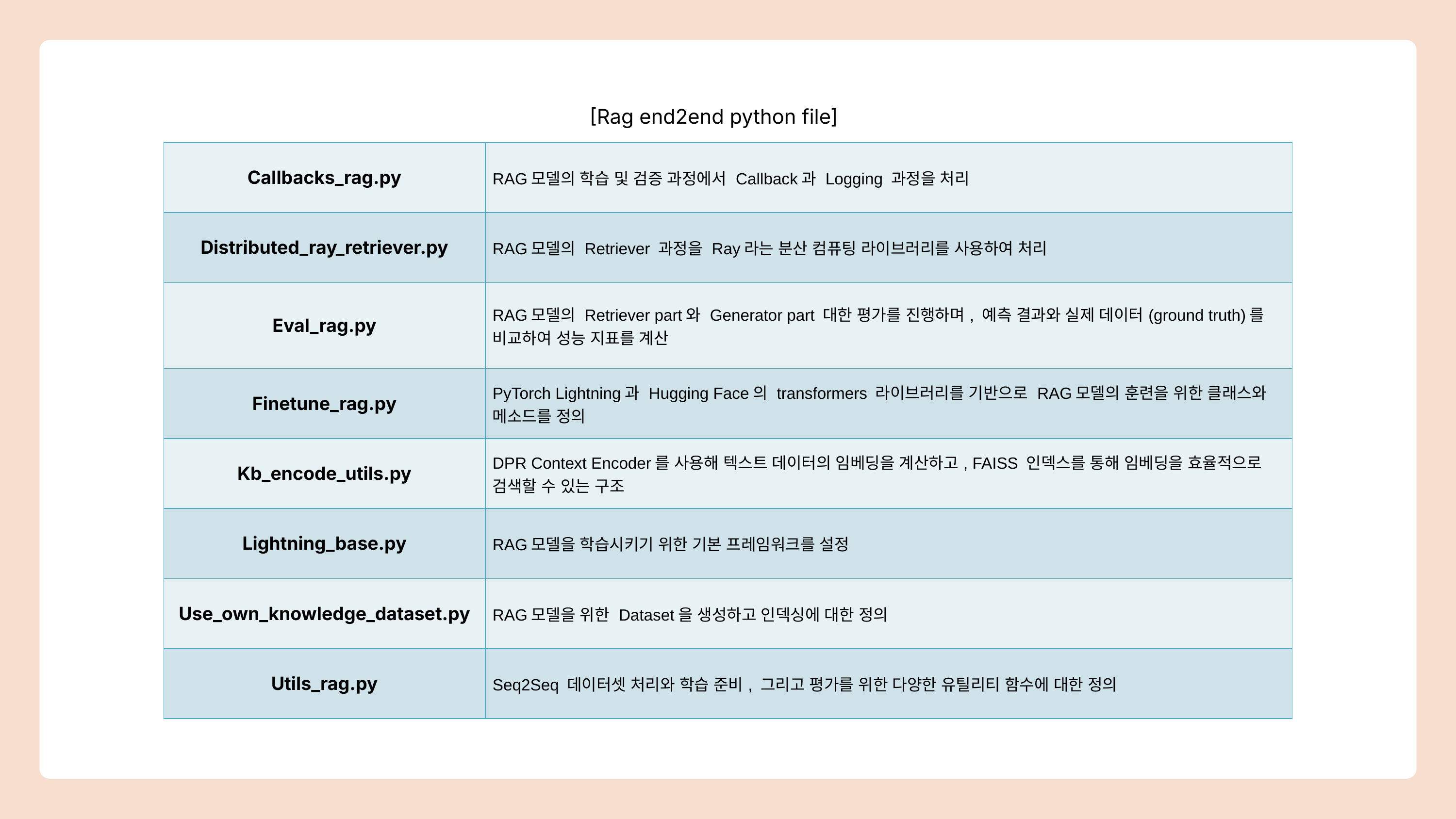

[Rag end2end python file]
| Callbacks\_rag.py | RAG모델의 학습 및 검증 과정에서 Callback과 Logging 과정을 처리 |
| --- | --- |
| Distributed\_ray\_retriever.py | RAG모델의 Retriever 과정을 Ray라는 분산 컴퓨팅 라이브러리를 사용하여 처리 |
| Eval\_rag.py | RAG모델의 Retriever part와 Generator part 대한 평가를 진행하며, 예측 결과와 실제 데이터(ground truth)를 비교하여 성능 지표를 계산 |
| Finetune\_rag.py | PyTorch Lightning과 Hugging Face의 transformers 라이브러리를 기반으로 RAG모델의 훈련을 위한 클래스와 메소드를 정의 |
| Kb\_encode\_utils.py | DPR Context Encoder를 사용해 텍스트 데이터의 임베딩을 계산하고, FAISS 인덱스를 통해 임베딩을 효율적으로 검색할 수 있는 구조 |
| Lightning\_base.py | RAG모델을 학습시키기 위한 기본 프레임워크를 설정 |
| Use\_own\_knowledge\_dataset.py | RAG모델을 위한 Dataset을 생성하고 인덱싱에 대한 정의 |
| Utils\_rag.py | Seq2Seq 데이터셋 처리와 학습 준비, 그리고 평가를 위한 다양한 유틸리티 함수에 대한 정의 |